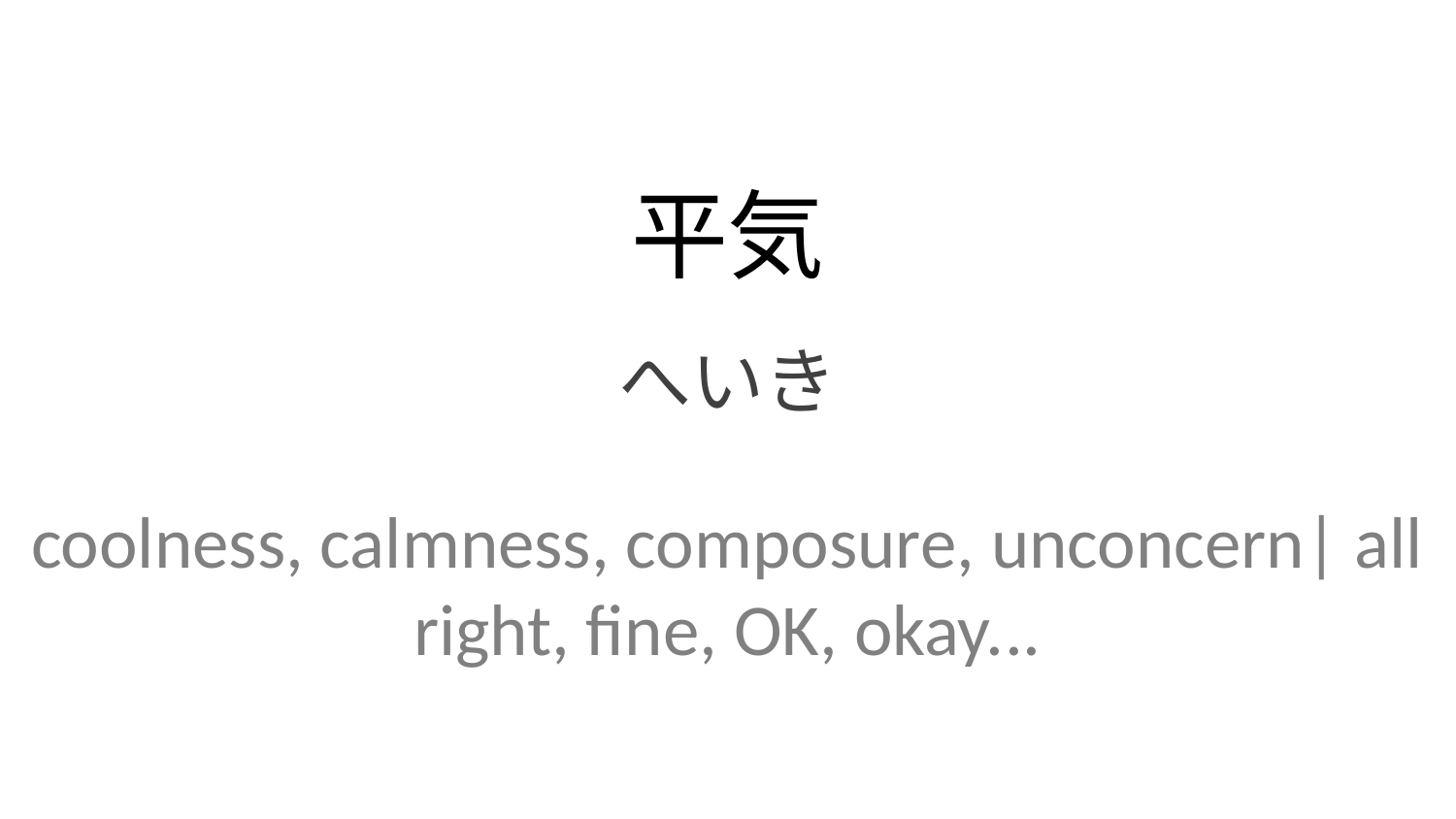

平気

へいき
coolness, calmness, composure, unconcern| all right, fine, OK, okay...